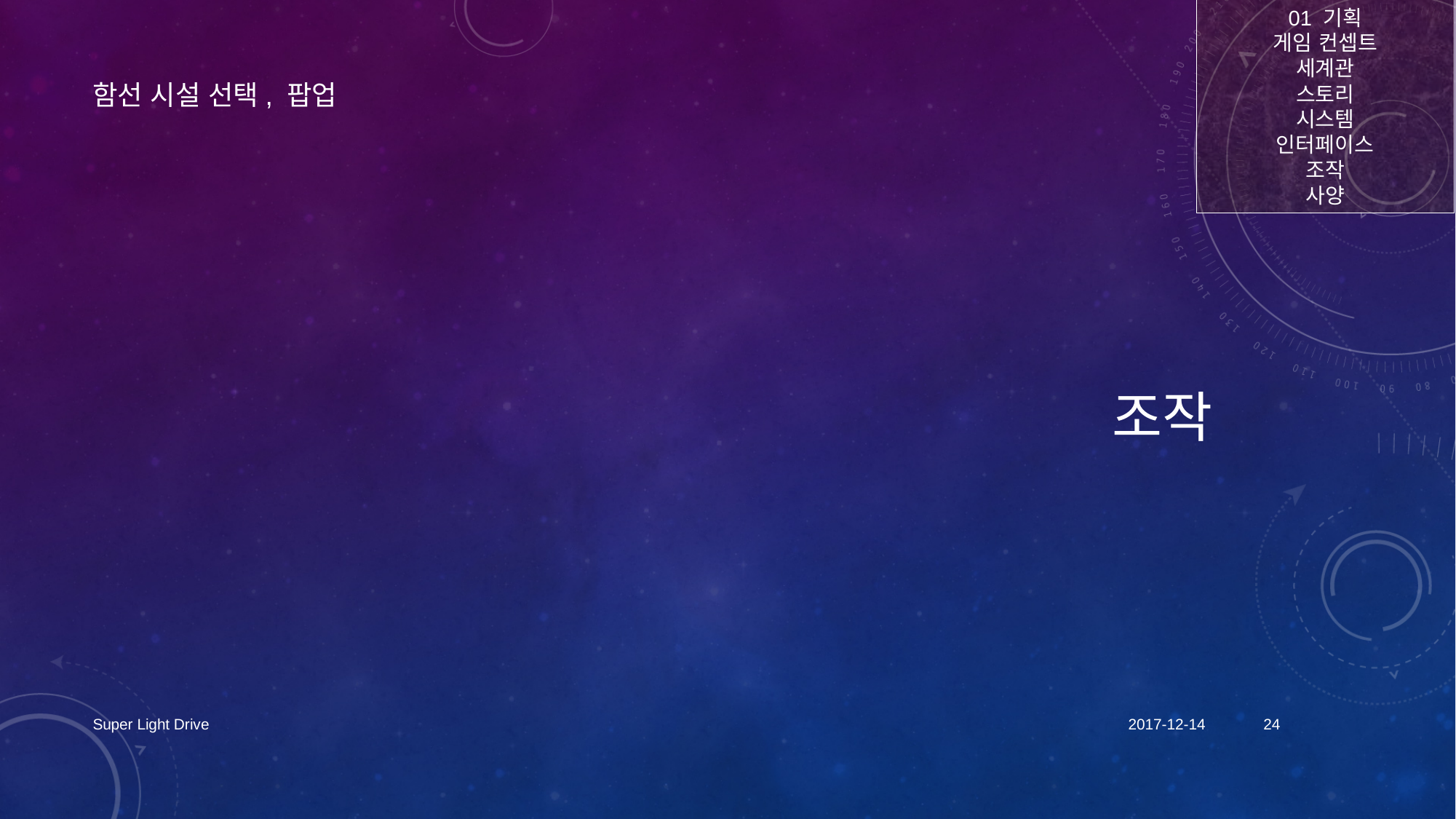

01 기획
게임 컨셉트
세계관
스토리
시스템
인터페이스
조작
사양
# 조작
함선 시설 선택, 팝업
Super Light Drive
2017-12-14
24